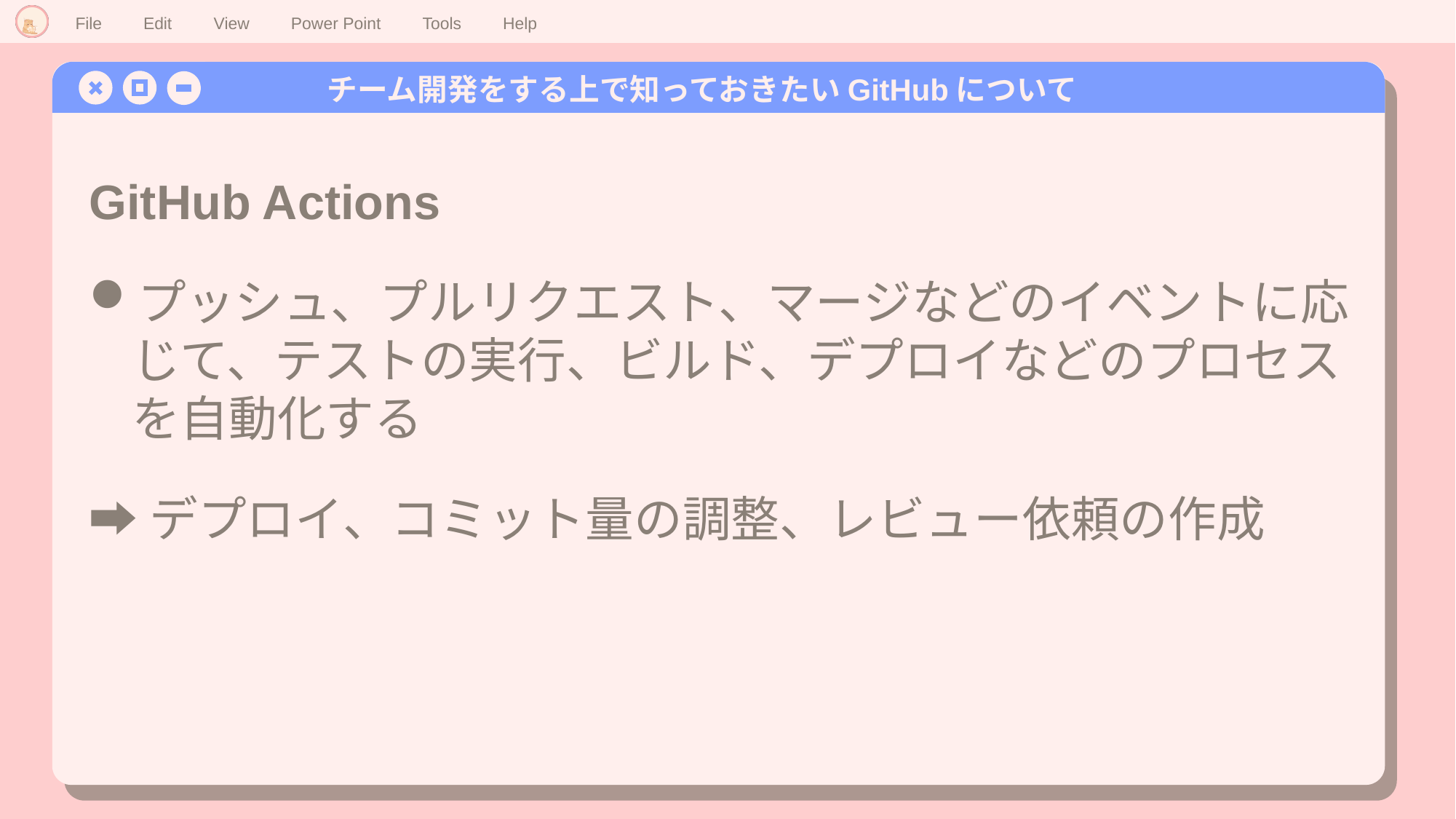

# チーム開発をする上で知っておきたいGitHubについて
GitHub Actions
プッシュ、プルリクエスト、マージなどのイベントに応じて、テストの実行、ビルド、デプロイなどのプロセスを自動化する
➡デプロイ、コミット量の調整、レビュー依頼の作成